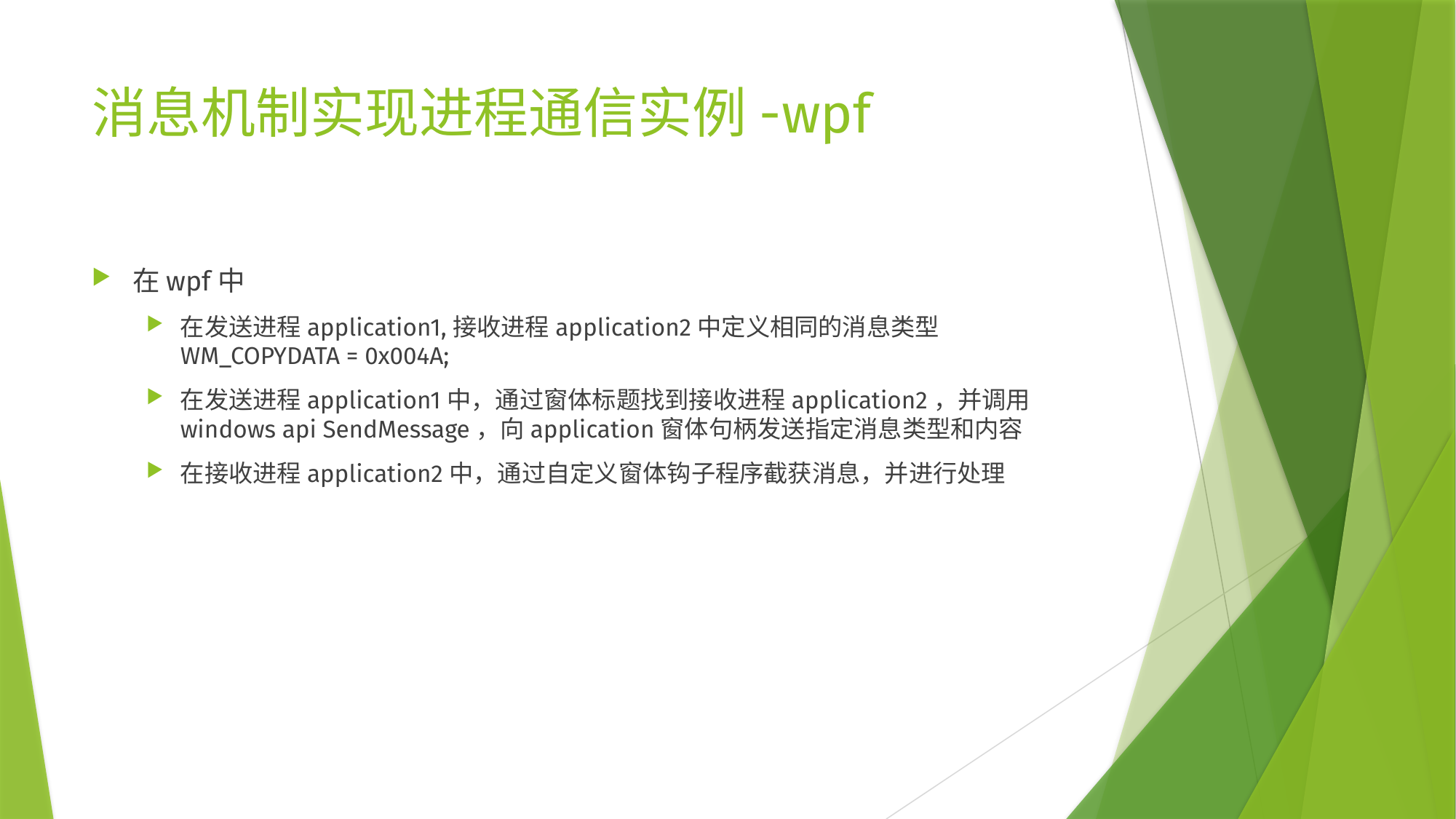

# 消息机制实现进程通信实例-wpf
在wpf中
在发送进程application1,接收进程application2中定义相同的消息类型WM_COPYDATA = 0x004A;
在发送进程application1中，通过窗体标题找到接收进程application2，并调用windows api SendMessage，向application窗体句柄发送指定消息类型和内容
在接收进程application2中，通过自定义窗体钩子程序截获消息，并进行处理